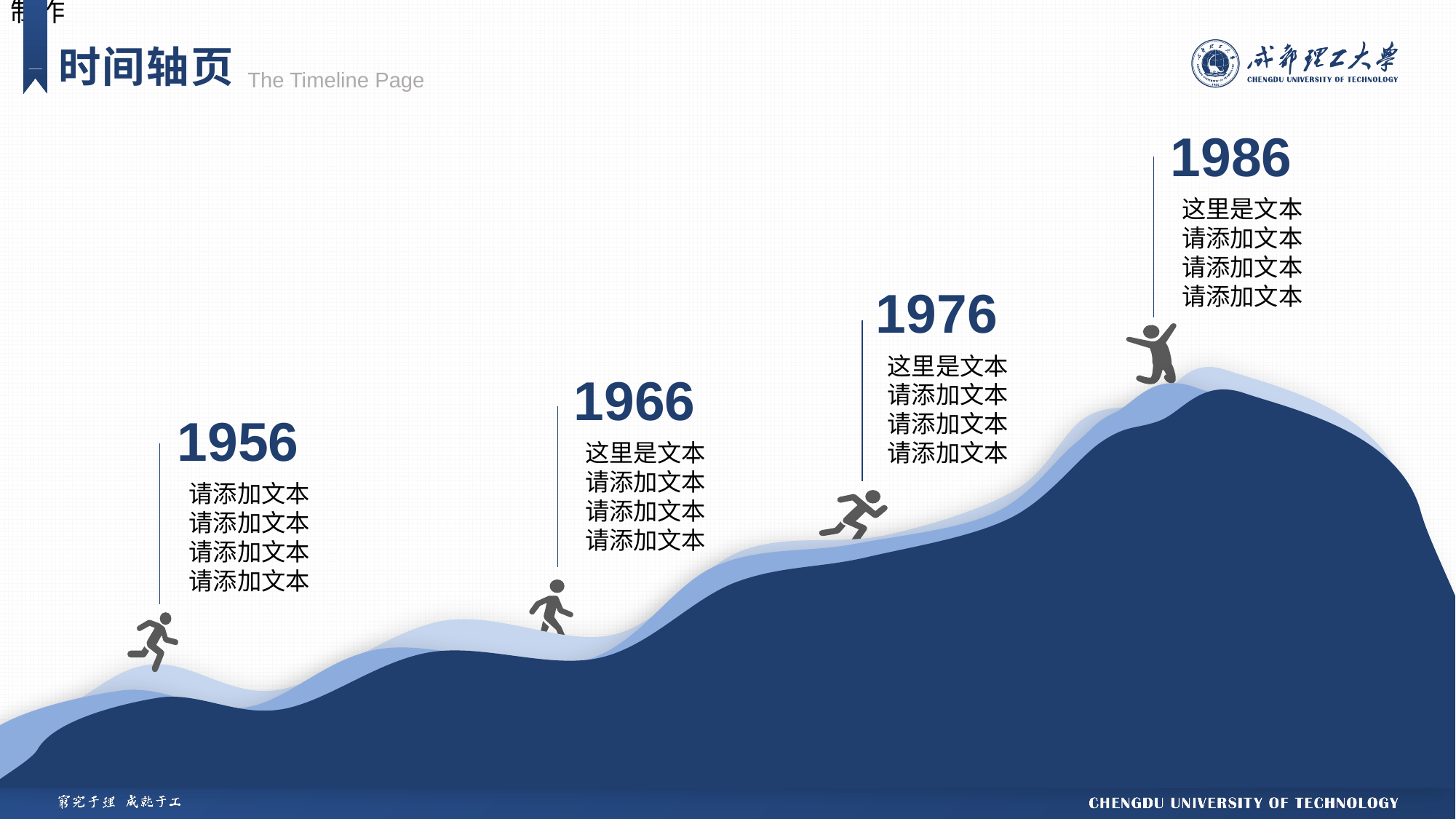

时间轴页
The Timeline Page
1986
这里是文本请添加文本
请添加文本
请添加文本

1976

这里是文本请添加文本
请添加文本
请添加文本

1966

1956
这里是文本请添加文本
请添加文本
请添加文本

请添加文本请添加文本
请添加文本
请添加文本